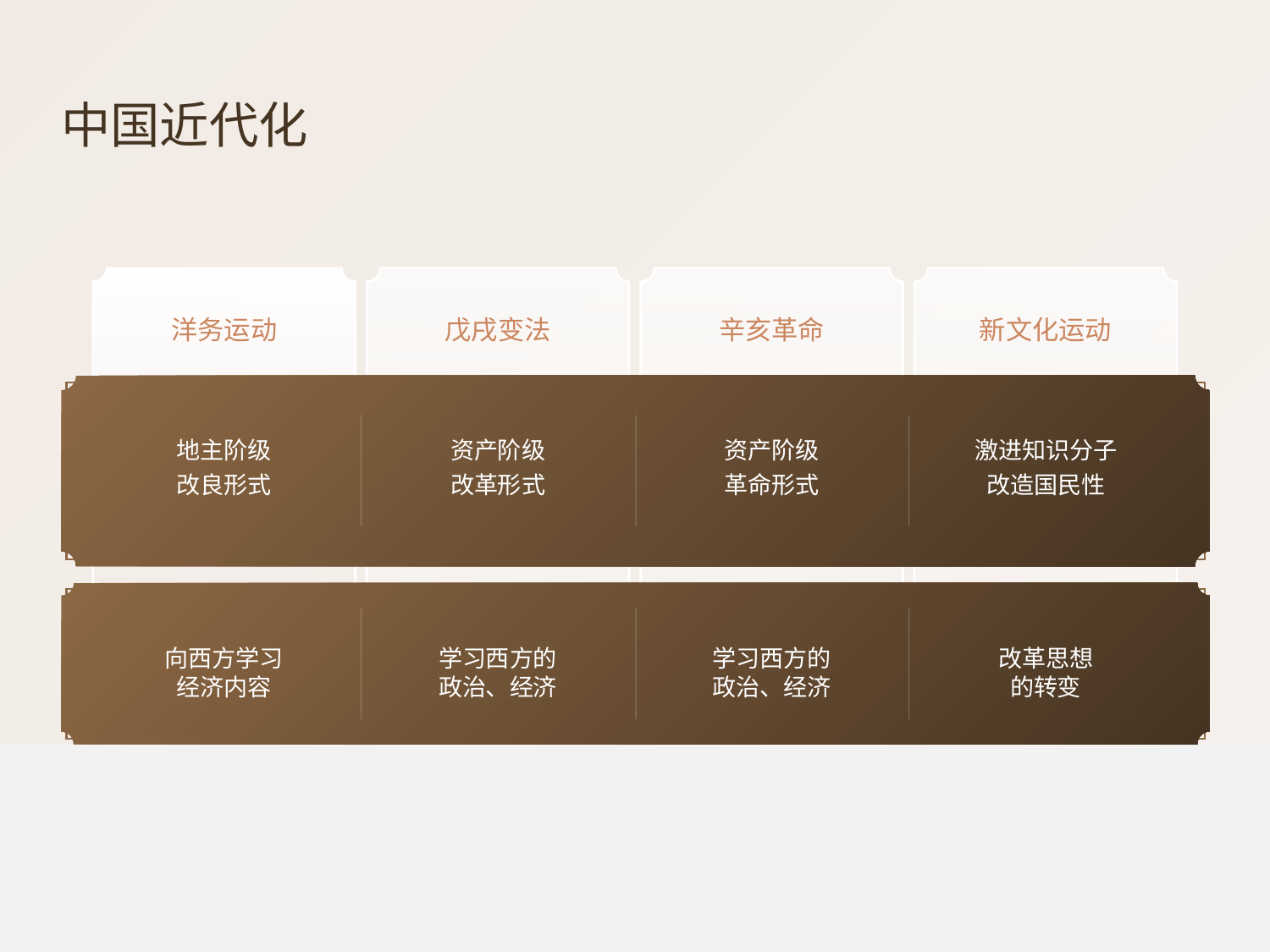

中国近代化

洋务运动
戊戌变法
辛亥革命
新文化运动

地主阶级改良形式
资产阶级改革形式
资产阶级革命形式
激进知识分子改造国民性

向西方学习经济内容
学习西方的政治、经济
学习西方的政治、经济
改革思想的转变